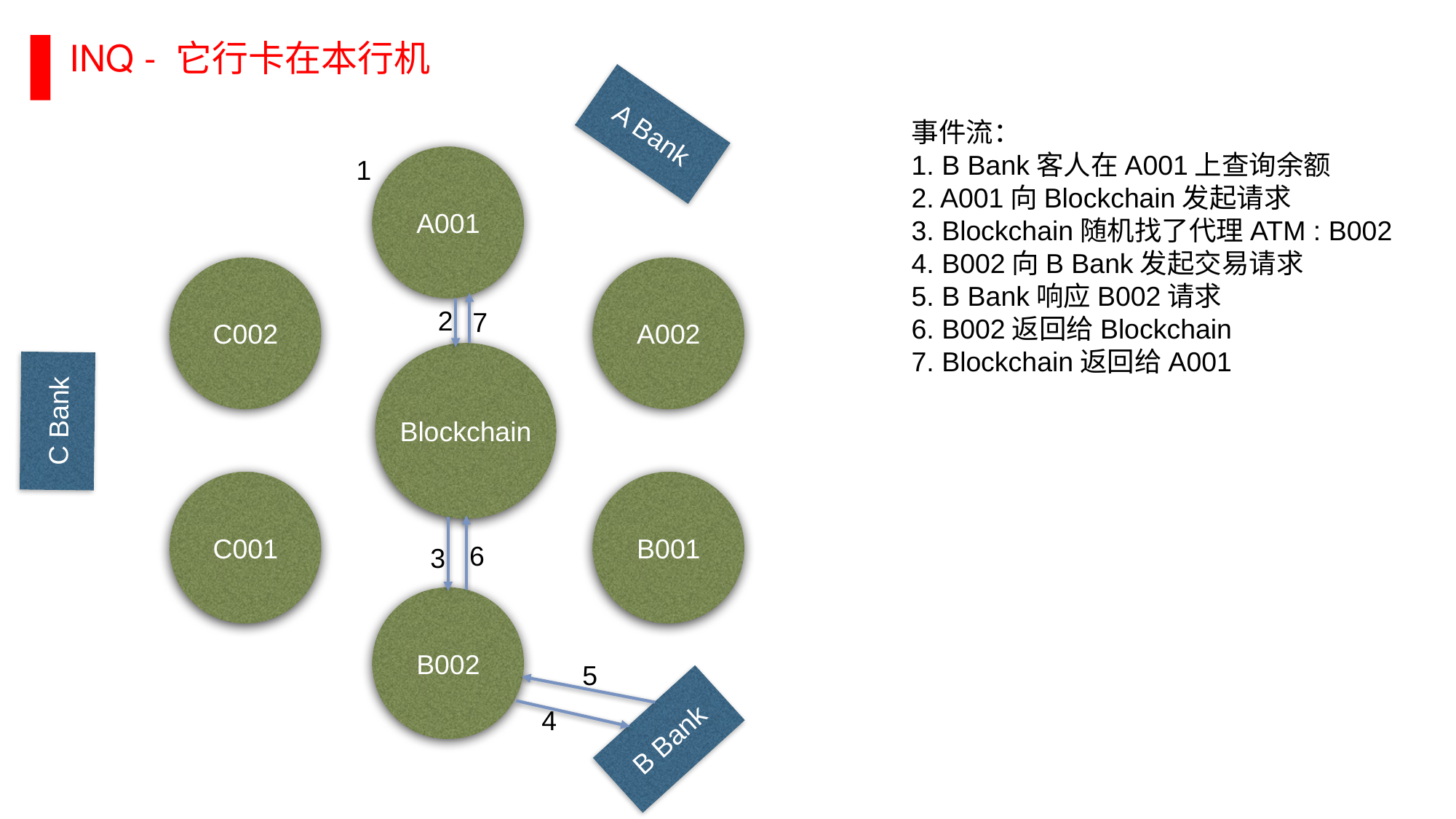

INQ - 它行卡在本行机
A Bank
事件流：
1. B Bank客人在A001上查询余额
2. A001向Blockchain发起请求
3. Blockchain随机找了代理ATM : B002
4. B002向B Bank发起交易请求
5. B Bank响应B002请求
6. B002返回给Blockchain
7. Blockchain返回给A001
A001
1
C002
A002

2

7
Blockchain
C Bank
C001
B001

6
3
B002
5

4

B Bank
5
RESTRICTED